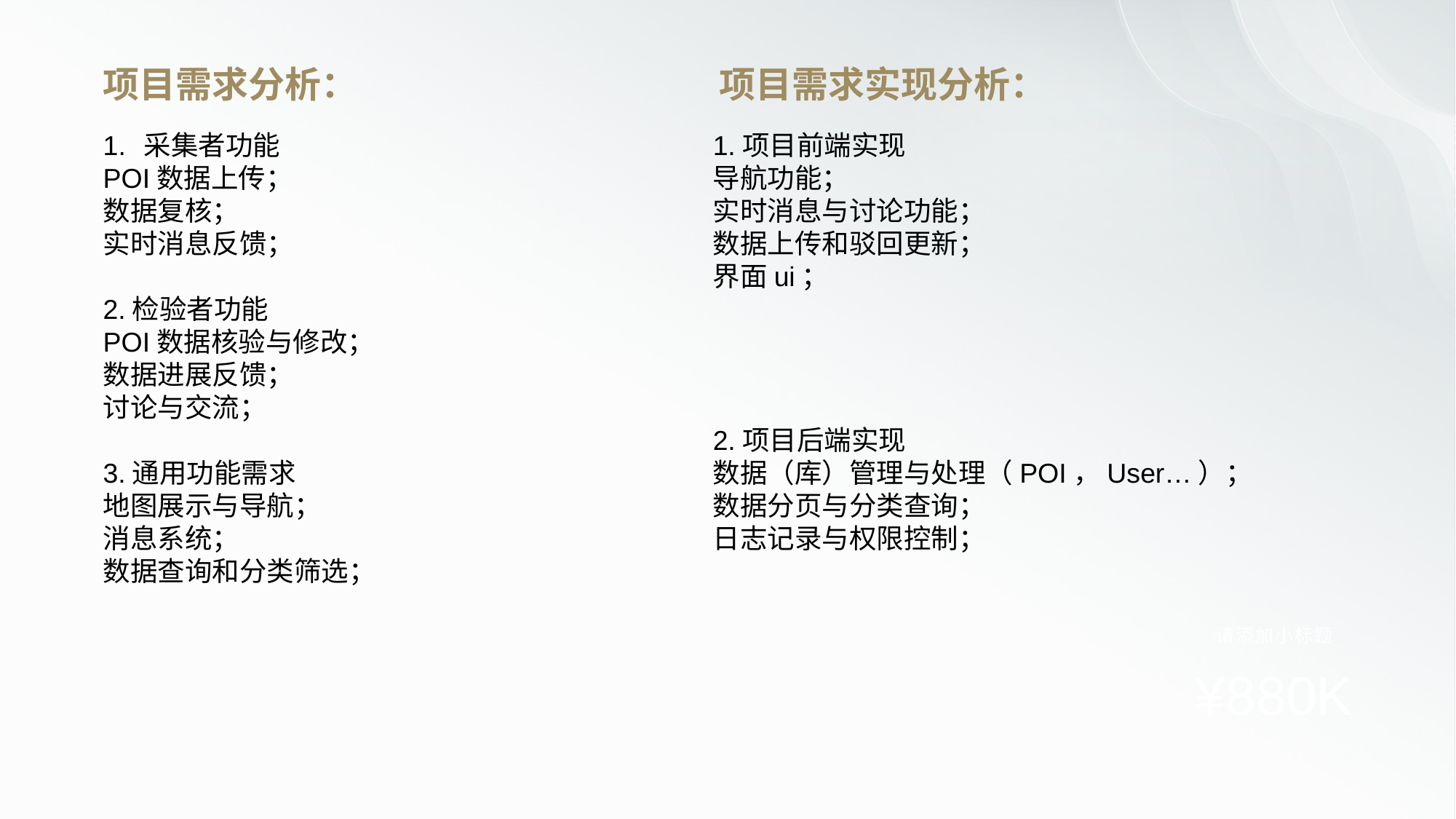

项目需求分析：
项目需求实现分析：
1.项目前端实现
导航功能；
实时消息与讨论功能；
数据上传和驳回更新；
界面ui；

2.项目后端实现
数据（库）管理与处理（POI，User…）；
数据分页与分类查询；
日志记录与权限控制；

请添加小标题
¥880K
采集者功能
POI数据上传；
数据复核；
实时消息反馈；

2.检验者功能
POI数据核验与修改；
数据进展反馈；
讨论与交流；

3.通用功能需求
地图展示与导航；
消息系统；
数据查询和分类筛选；